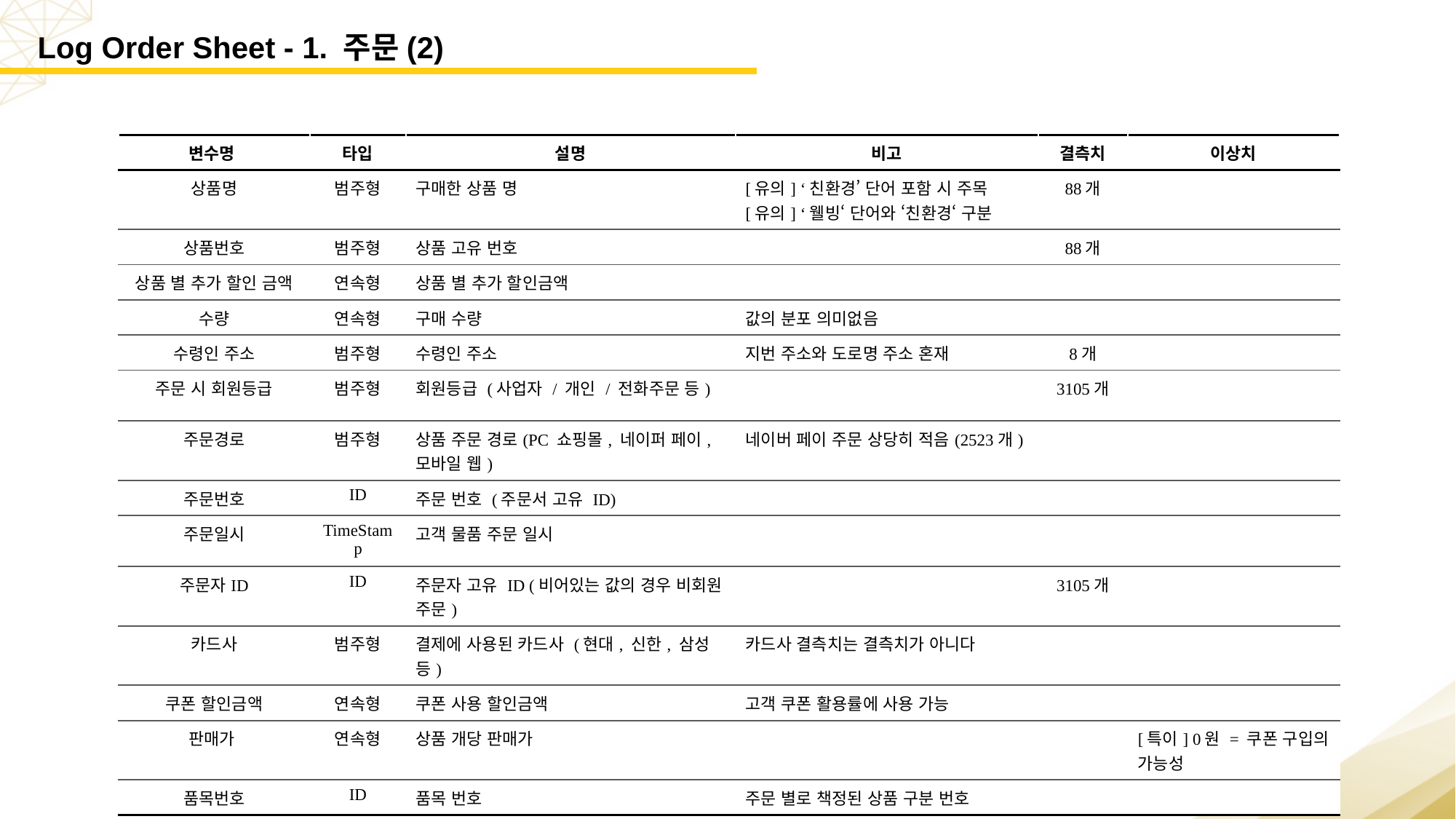

Log Order Sheet - 1. 주문(2)
| 변수명 | 타입 | 설명 | 비고 | 결측치 | 이상치 |
| --- | --- | --- | --- | --- | --- |
| 상품명 | 범주형 | 구매한 상품 명 | [유의] ‘친환경’ 단어 포함 시 주목 [유의] ‘웰빙‘ 단어와 ‘친환경‘ 구분 | 88개 |  |
| 상품번호 | 범주형 | 상품 고유 번호 |  | 88개 |  |
| 상품 별 추가 할인 금액 | 연속형 | 상품 별 추가 할인금액 |  |  |  |
| 수량 | 연속형 | 구매 수량 | 값의 분포 의미없음 |  |  |
| 수령인 주소 | 범주형 | 수령인 주소 | 지번 주소와 도로명 주소 혼재 | 8개 |  |
| 주문 시 회원등급 | 범주형 | 회원등급 (사업자 / 개인 / 전화주문 등) |  | 3105개 |  |
| 주문경로 | 범주형 | 상품 주문 경로(PC 쇼핑몰, 네이퍼 페이, 모바일 웹) | 네이버 페이 주문 상당히 적음(2523개) |  |  |
| 주문번호 | ID | 주문 번호 (주문서 고유 ID) |  |  |  |
| 주문일시 | TimeStamp | 고객 물품 주문 일시 |  |  |  |
| 주문자ID | ID | 주문자 고유 ID (비어있는 값의 경우 비회원 주문) |  | 3105개 |  |
| 카드사 | 범주형 | 결제에 사용된 카드사 (현대, 신한, 삼성 등) | 카드사 결측치는 결측치가 아니다 |  |  |
| 쿠폰 할인금액 | 연속형 | 쿠폰 사용 할인금액 | 고객 쿠폰 활용률에 사용 가능 |  |  |
| 판매가 | 연속형 | 상품 개당 판매가 |  |  | [특이] 0원 = 쿠폰 구입의 가능성 |
| 품목번호 | ID | 품목 번호 | 주문 별로 책정된 상품 구분 번호 |  |  |